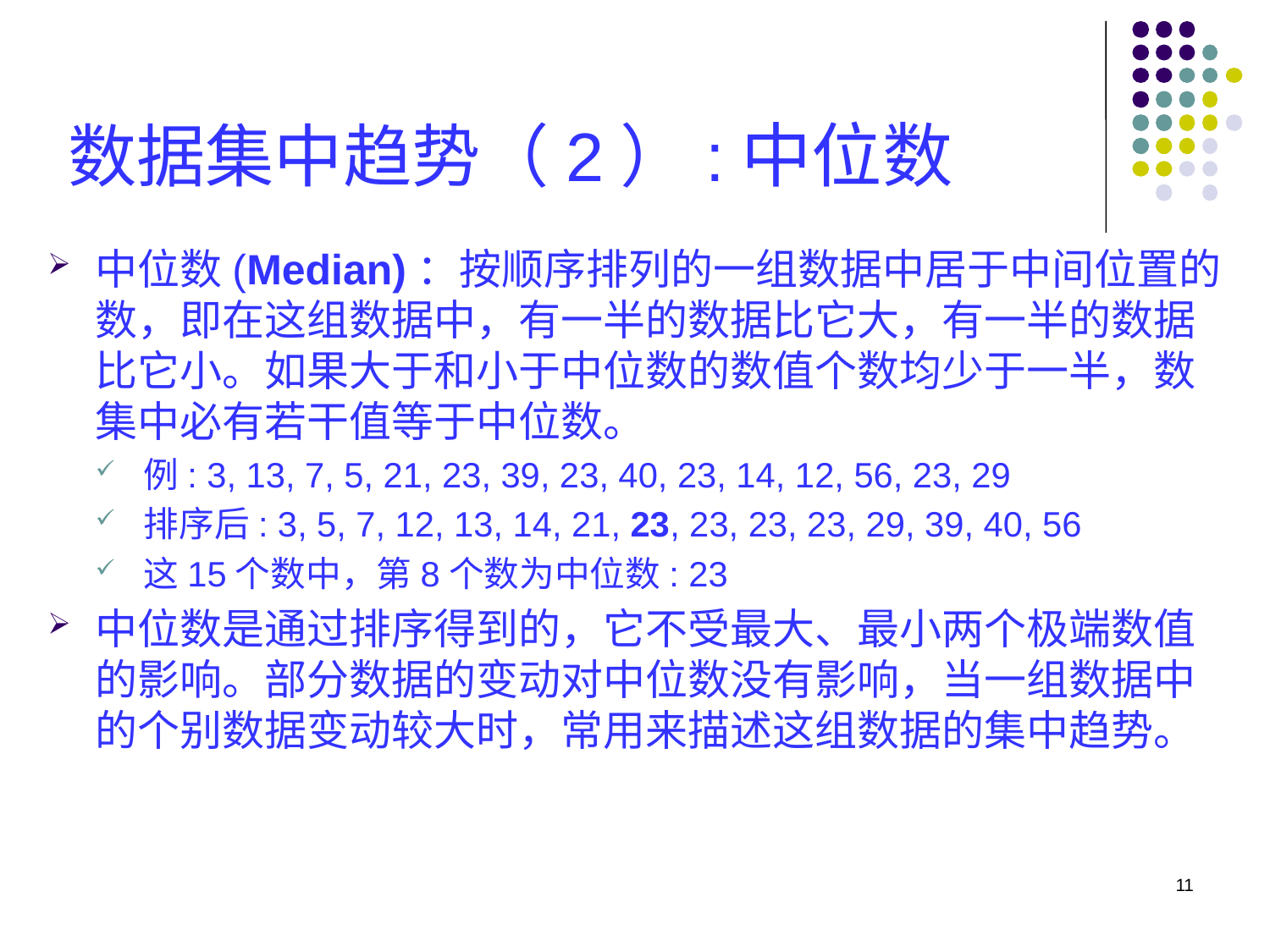

# 数据集中趋势（2）:中位数
中位数(Median)：按顺序排列的一组数据中居于中间位置的数，即在这组数据中，有一半的数据比它大，有一半的数据比它小。如果大于和小于中位数的数值个数均少于一半，数集中必有若干值等于中位数。
例: 3, 13, 7, 5, 21, 23, 39, 23, 40, 23, 14, 12, 56, 23, 29
排序后: 3, 5, 7, 12, 13, 14, 21, 23, 23, 23, 23, 29, 39, 40, 56
这15个数中，第8个数为中位数: 23
中位数是通过排序得到的，它不受最大、最小两个极端数值的影响。部分数据的变动对中位数没有影响，当一组数据中的个别数据变动较大时，常用来描述这组数据的集中趋势。

11